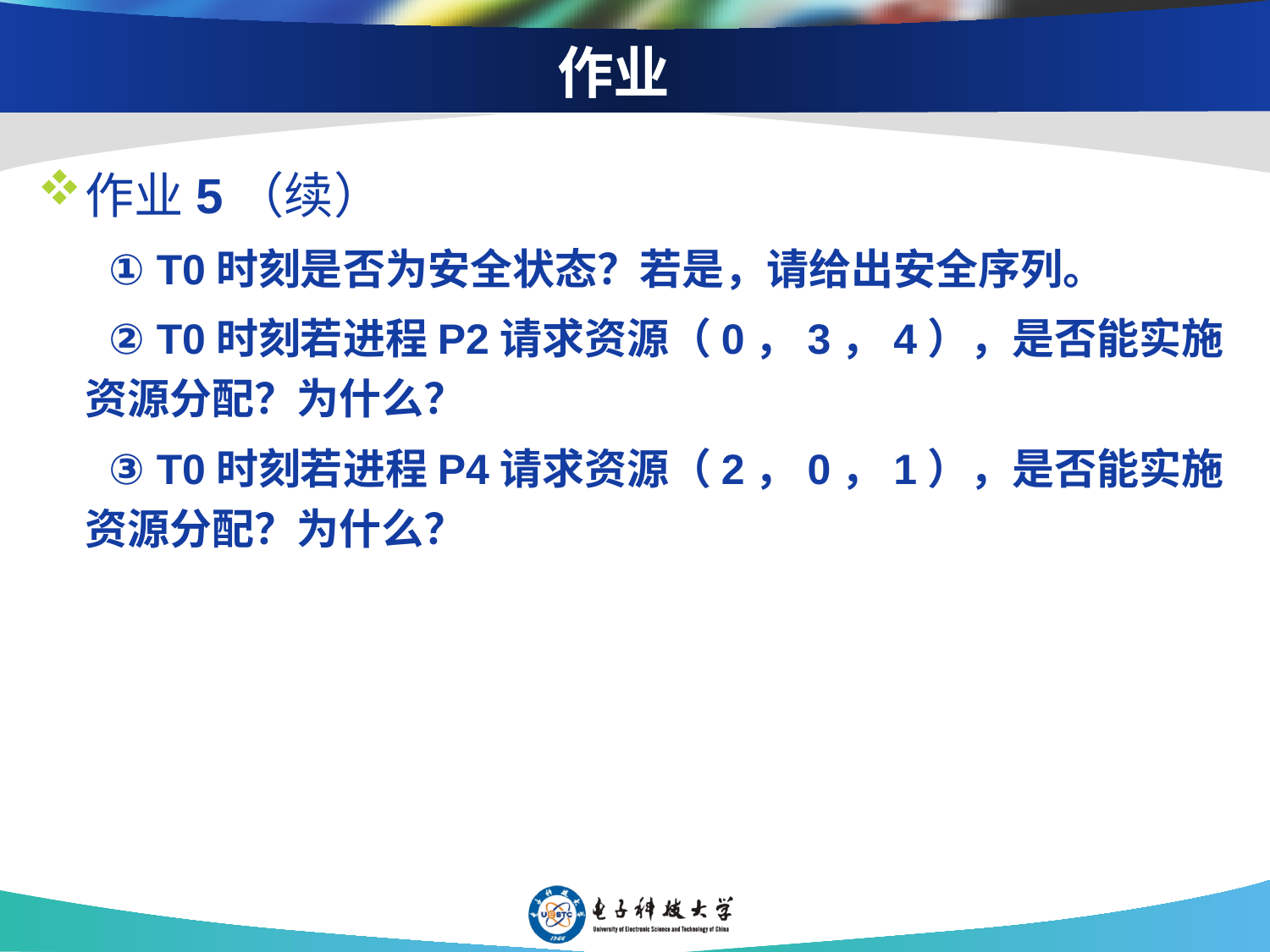

# 作业
作业5（续）
      ① T0时刻是否为安全状态？若是，请给出安全序列。
      ② T0时刻若进程P2请求资源（0，3，4），是否能实施资源分配？为什么？
      ③ T0时刻若进程P4请求资源（2，0，1），是否能实施资源分配？为什么？